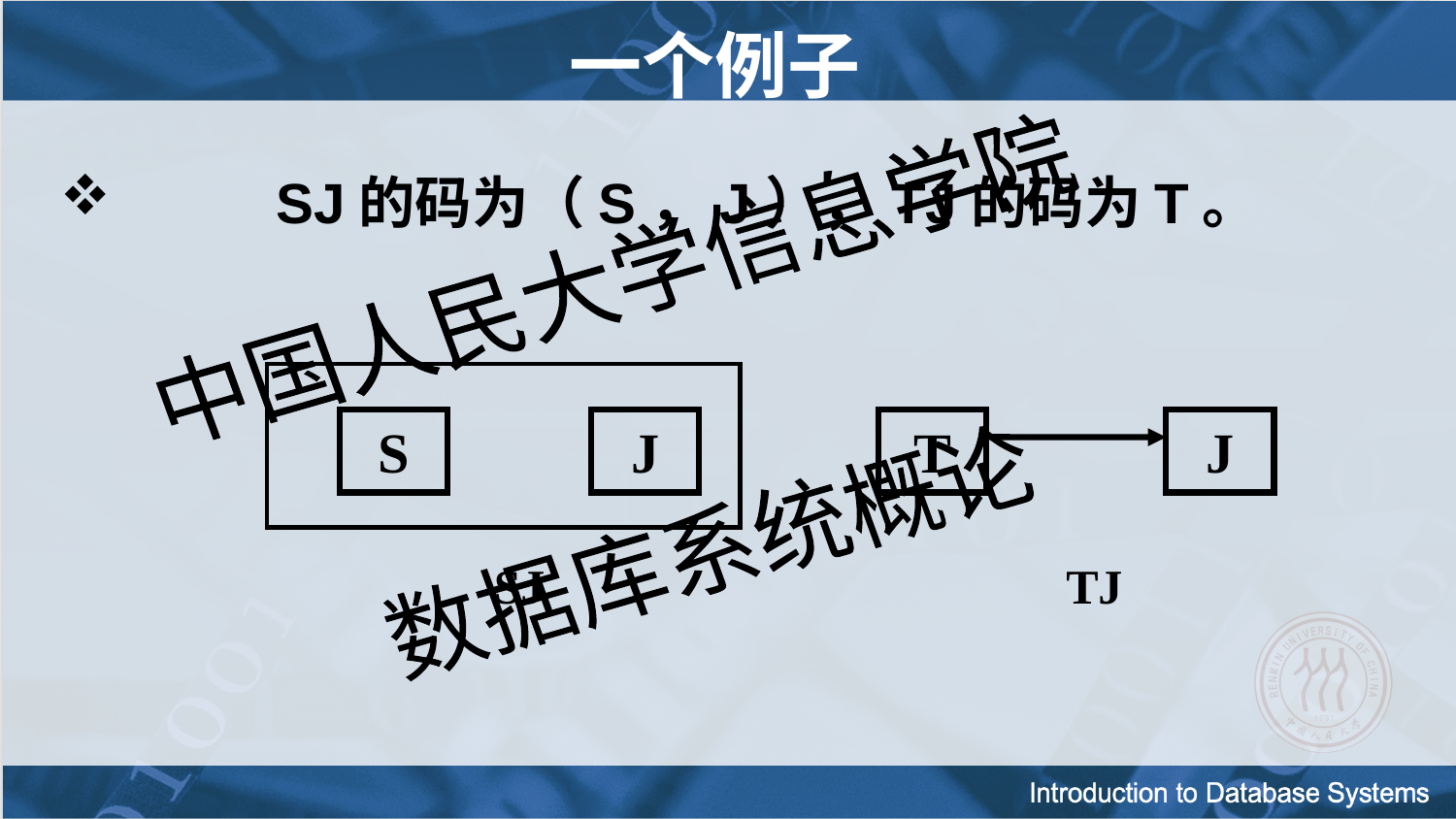

# 一个例子
	 SJ的码为（S，J），TJ的码为T。

S
J
T
J

SJ
TJ